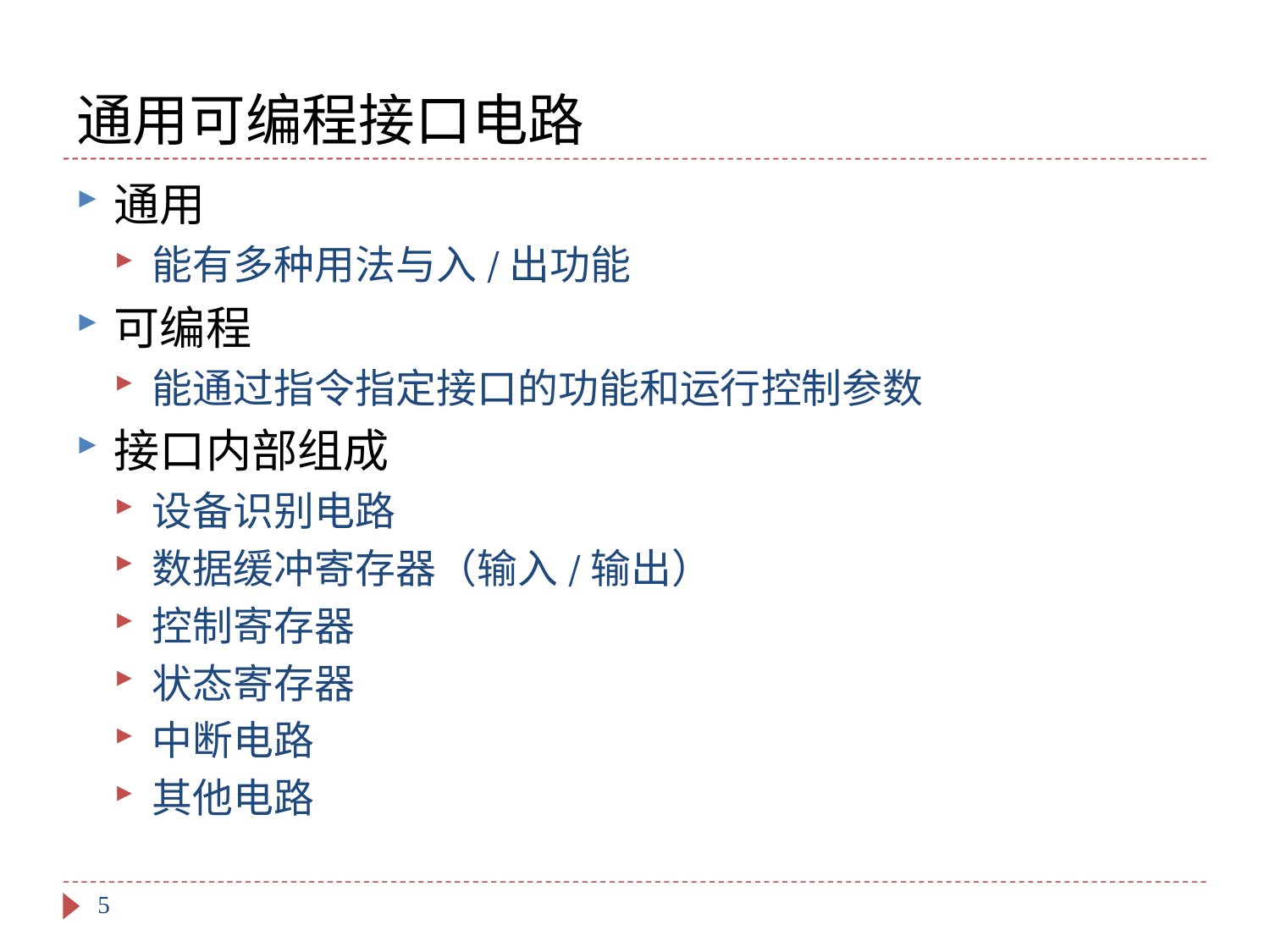

# 通用可编程接口电路
通用
能有多种用法与入/出功能
可编程
能通过指令指定接口的功能和运行控制参数
接口内部组成
设备识别电路
数据缓冲寄存器（输入/输出）
控制寄存器
状态寄存器
中断电路
其他电路

5